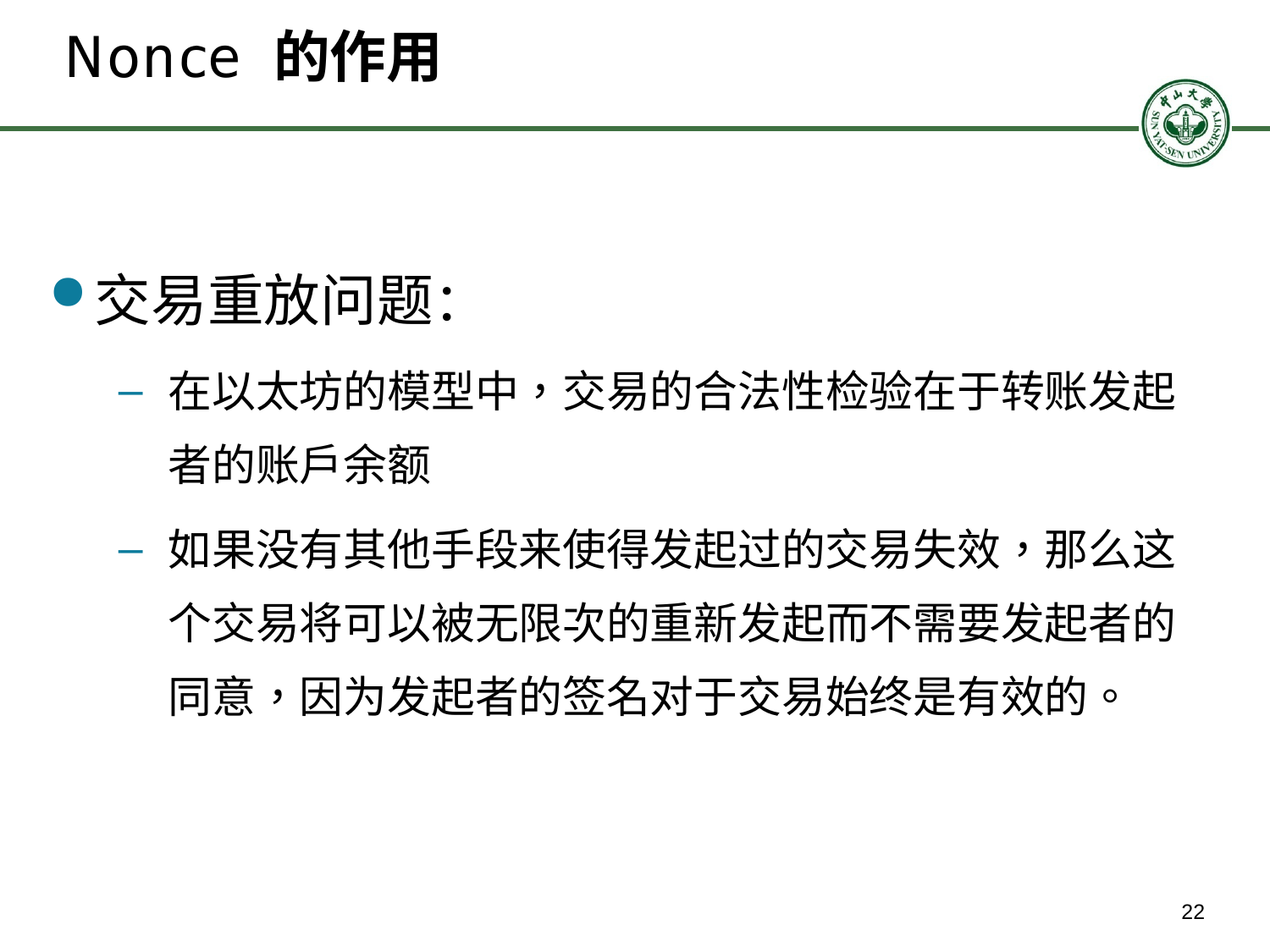

# Nonce 的作用
交易重放问题：
在以太坊的模型中，交易的合法性检验在于转账发起者的账户余额
如果没有其他手段来使得发起过的交易失效，那么这个交易将可以被无限次的重新发起而不需要发起者的同意，因为发起者的签名对于交易始终是有效的。